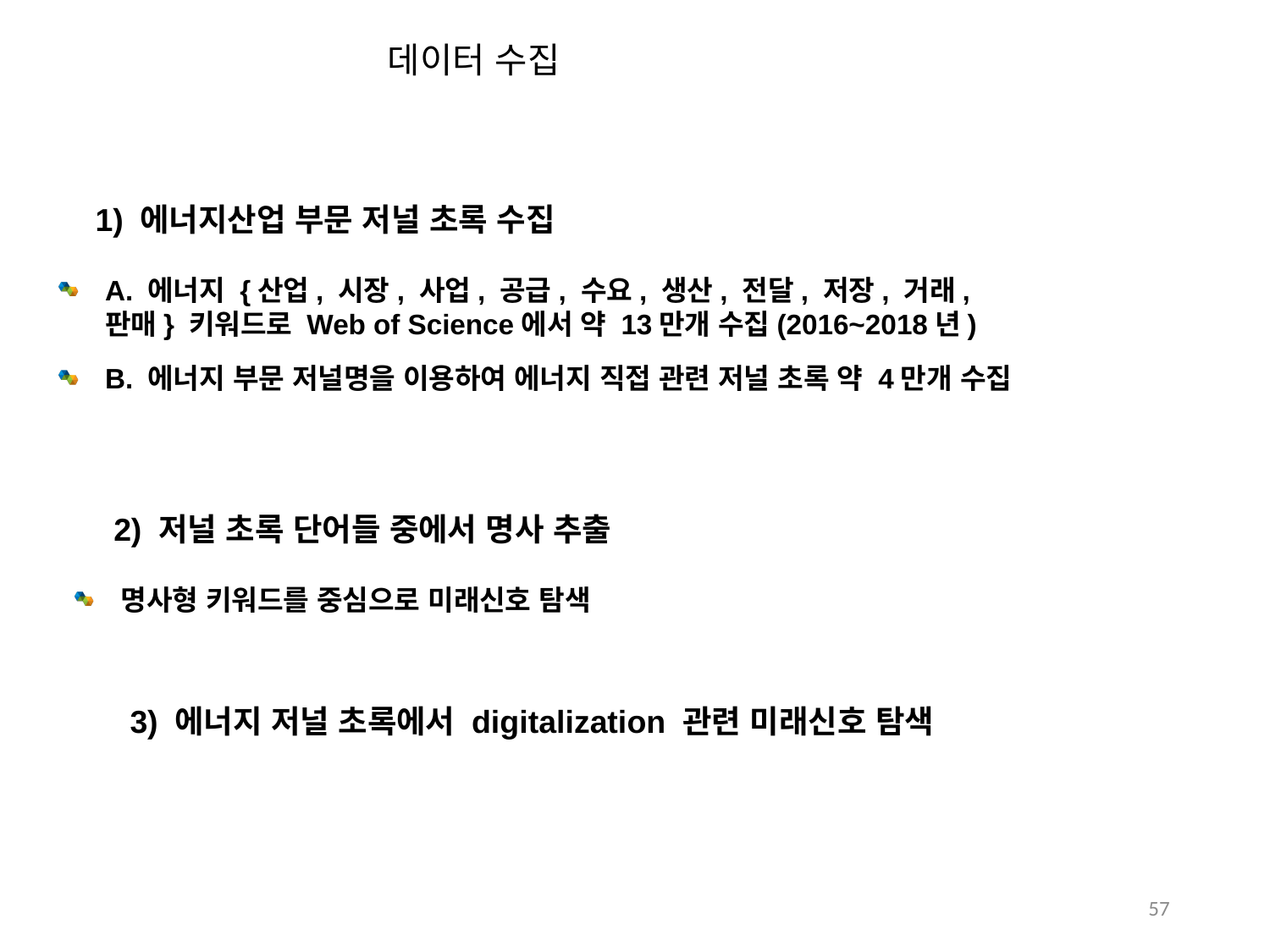

데이터 수집
1) 에너지산업 부문 저널 초록 수집
A. 에너지 {산업, 시장, 사업, 공급, 수요, 생산, 전달, 저장, 거래, 판매} 키워드로 Web of Science에서 약 13만개 수집(2016~2018년)
B. 에너지 부문 저널명을 이용하여 에너지 직접 관련 저널 초록 약 4만개 수집
2) 저널 초록 단어들 중에서 명사 추출
명사형 키워드를 중심으로 미래신호 탐색
3) 에너지 저널 초록에서 digitalization 관련 미래신호 탐색
57